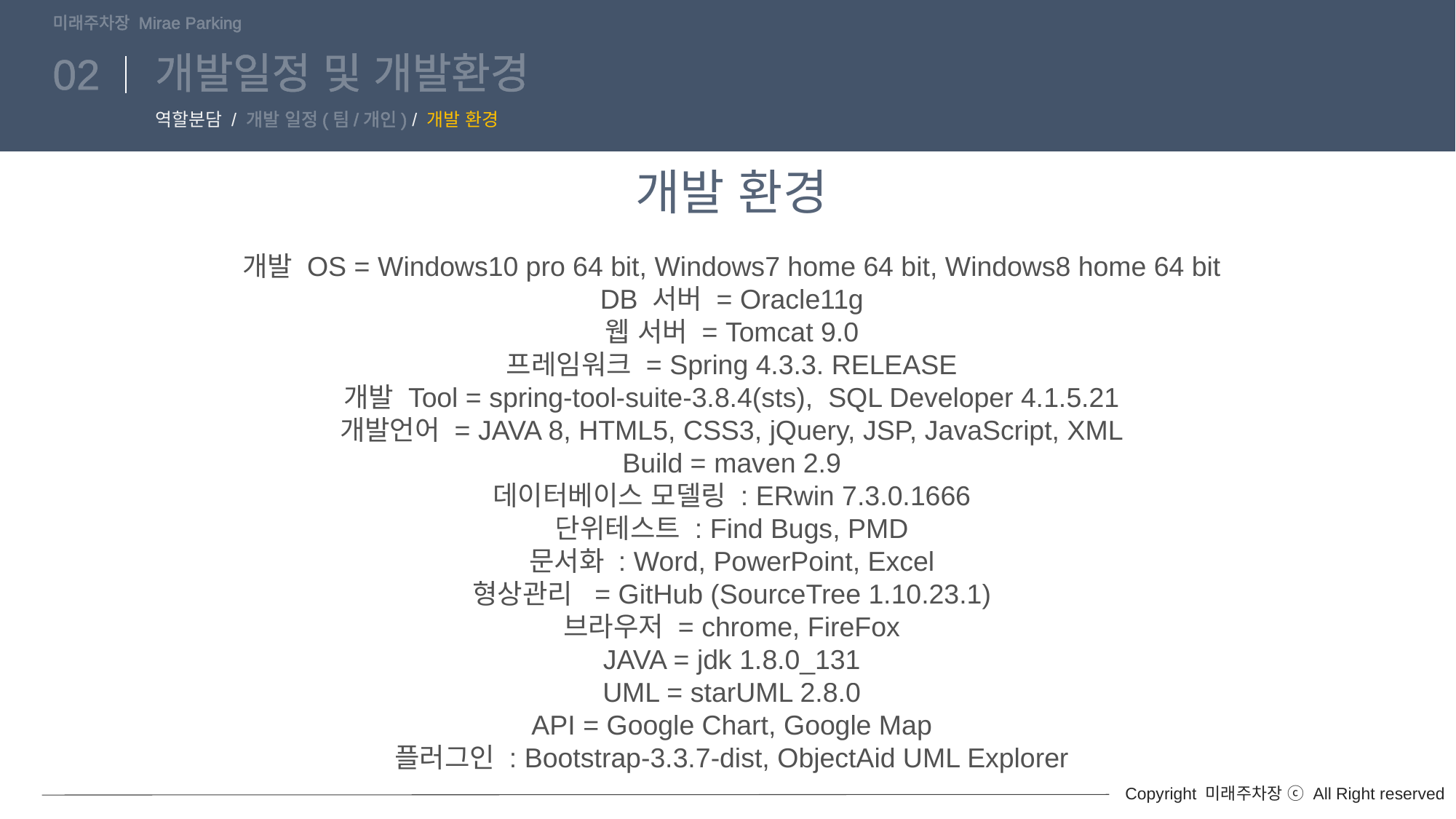

미래주차장 Mirae Parking
# 개발일정 및 개발환경
02
역할분담 / 개발 일정(팀/개인) / 개발 환경
개발 환경

개발 OS = Windows10 pro 64 bit, Windows7 home 64 bit, Windows8 home 64 bit
DB 서버 = Oracle11g
웹 서버 = Tomcat 9.0
프레임워크 = Spring 4.3.3. RELEASE
개발 Tool = spring-tool-suite-3.8.4(sts),  SQL Developer 4.1.5.21
개발언어 = JAVA 8, HTML5, CSS3, jQuery, JSP, JavaScript, XML
Build = maven 2.9
데이터베이스 모델링 : ERwin 7.3.0.1666
단위테스트 : Find Bugs, PMD
문서화 : Word, PowerPoint, Excel
형상관리  = GitHub (SourceTree 1.10.23.1)
브라우저 = chrome, FireFox
JAVA = jdk 1.8.0_131
UML = starUML 2.8.0
API = Google Chart, Google Map
플러그인 : Bootstrap-3.3.7-dist, ObjectAid UML Explorer